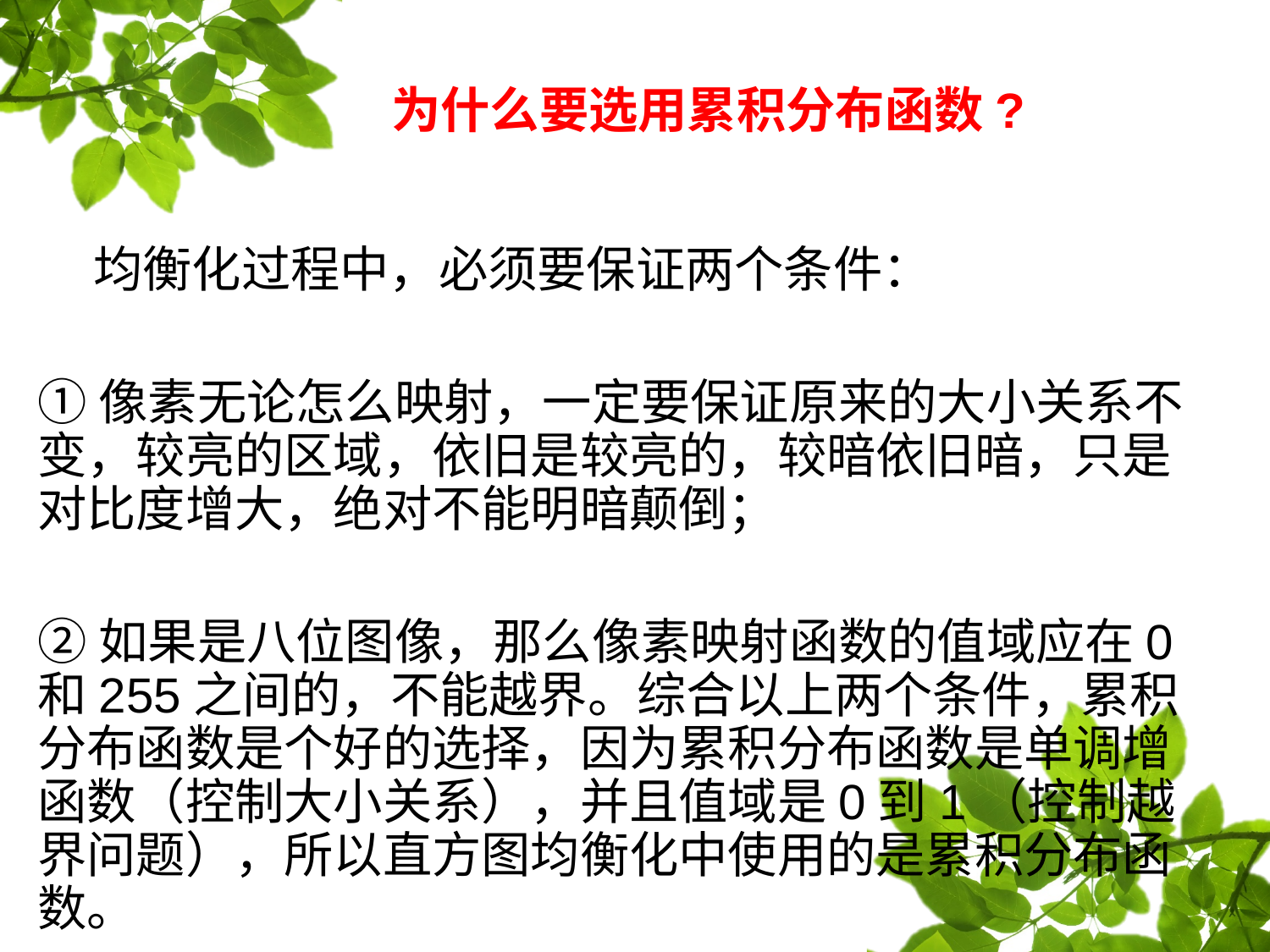

为什么要选用累积分布函数?

    均衡化过程中，必须要保证两个条件：

①像素无论怎么映射，一定要保证原来的大小关系不变，较亮的区域，依旧是较亮的，较暗依旧暗，只是对比度增大，绝对不能明暗颠倒；

②如果是八位图像，那么像素映射函数的值域应在0和255之间的，不能越界。综合以上两个条件，累积分布函数是个好的选择，因为累积分布函数是单调增函数（控制大小关系），并且值域是0到1（控制越界问题），所以直方图均衡化中使用的是累积分布函数。